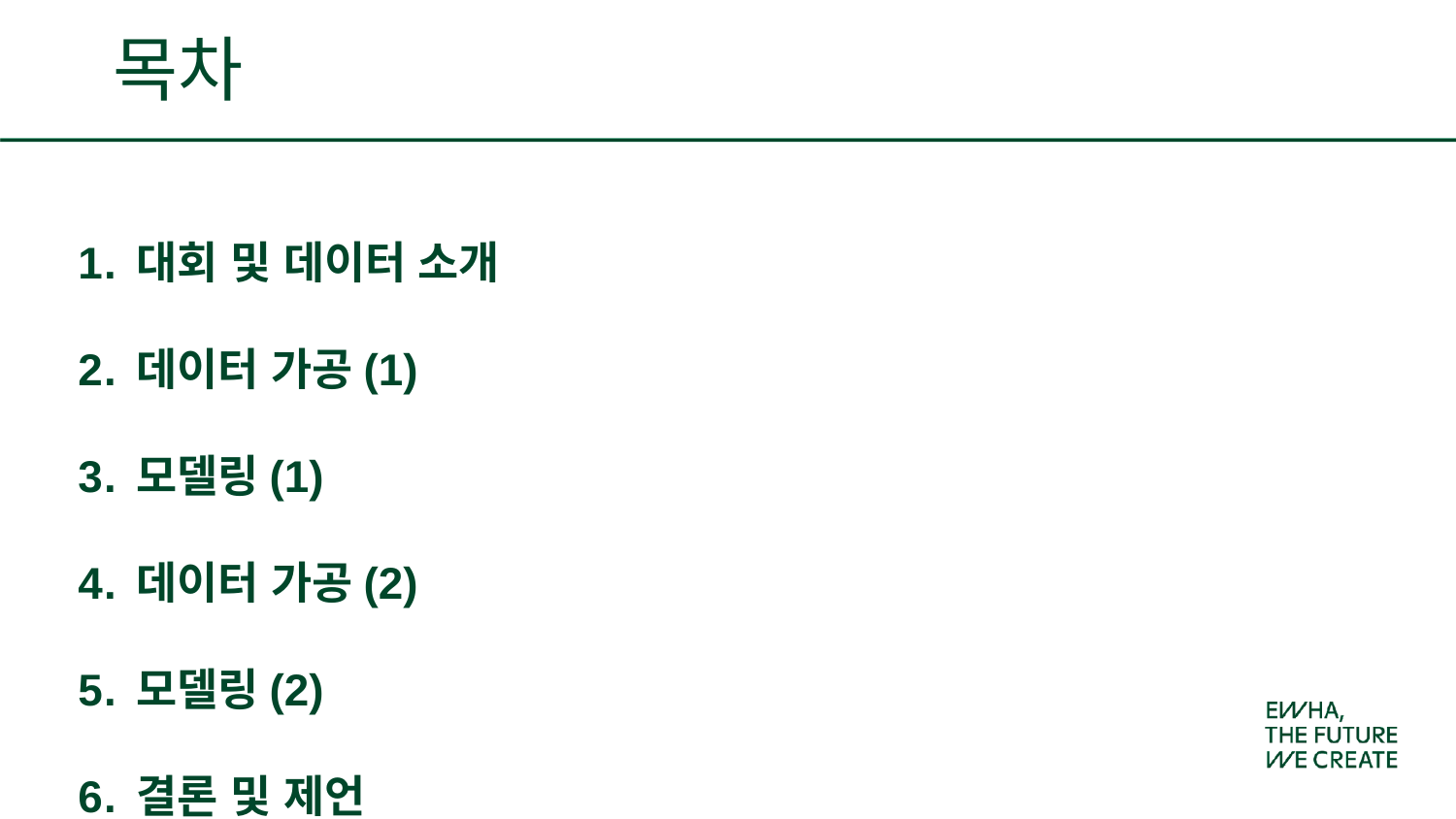

목차
대회 및 데이터 소개
데이터 가공(1)
모델링(1)
데이터 가공(2)
모델링(2)
결론 및 제언